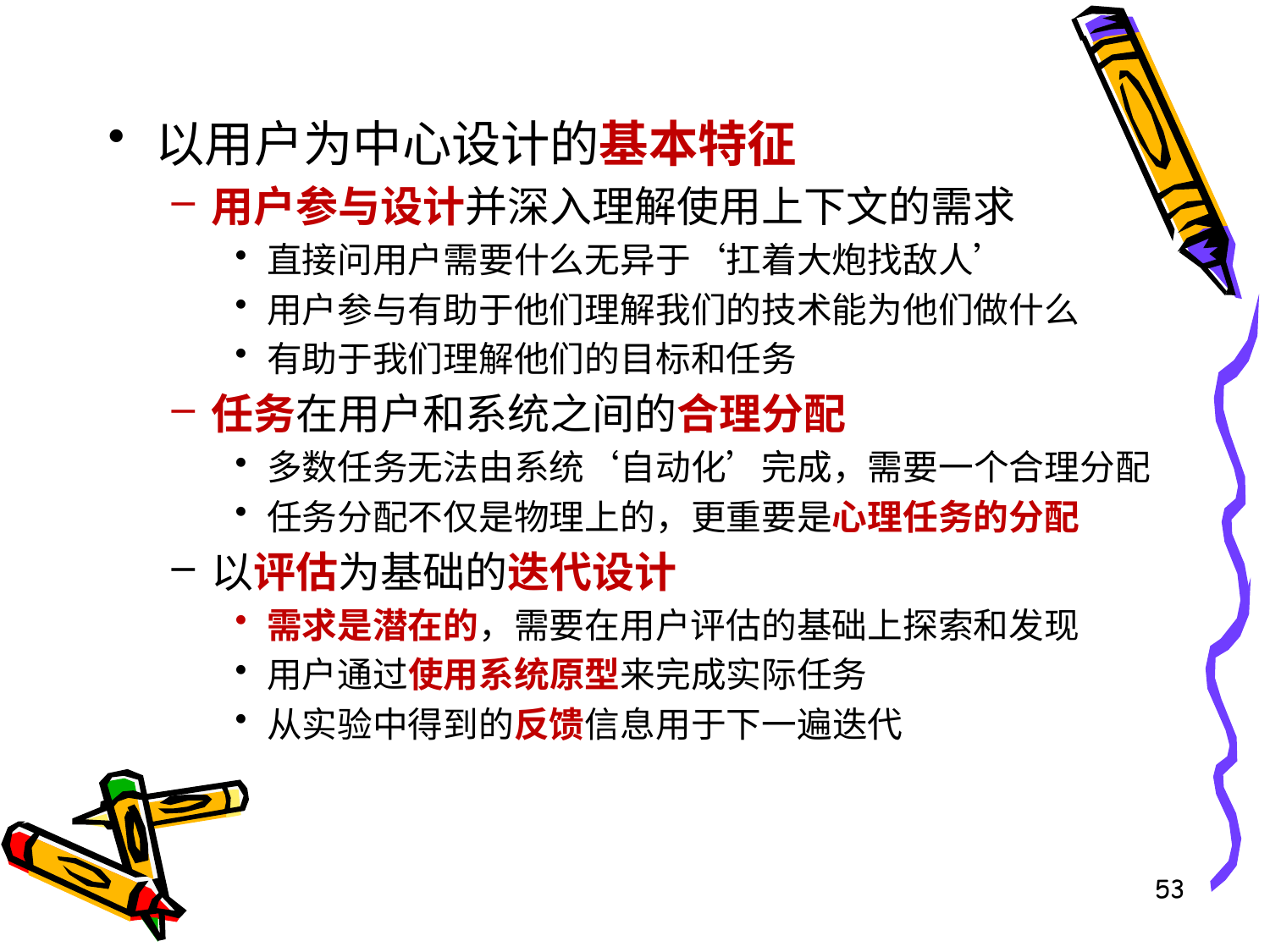

以用户为中心设计的基本特征
用户参与设计并深入理解使用上下文的需求
直接问用户需要什么无异于‘扛着大炮找敌人’
用户参与有助于他们理解我们的技术能为他们做什么
有助于我们理解他们的目标和任务
任务在用户和系统之间的合理分配
多数任务无法由系统‘自动化’完成，需要一个合理分配
任务分配不仅是物理上的，更重要是心理任务的分配
以评估为基础的迭代设计
需求是潜在的，需要在用户评估的基础上探索和发现
用户通过使用系统原型来完成实际任务
从实验中得到的反馈信息用于下一遍迭代

53